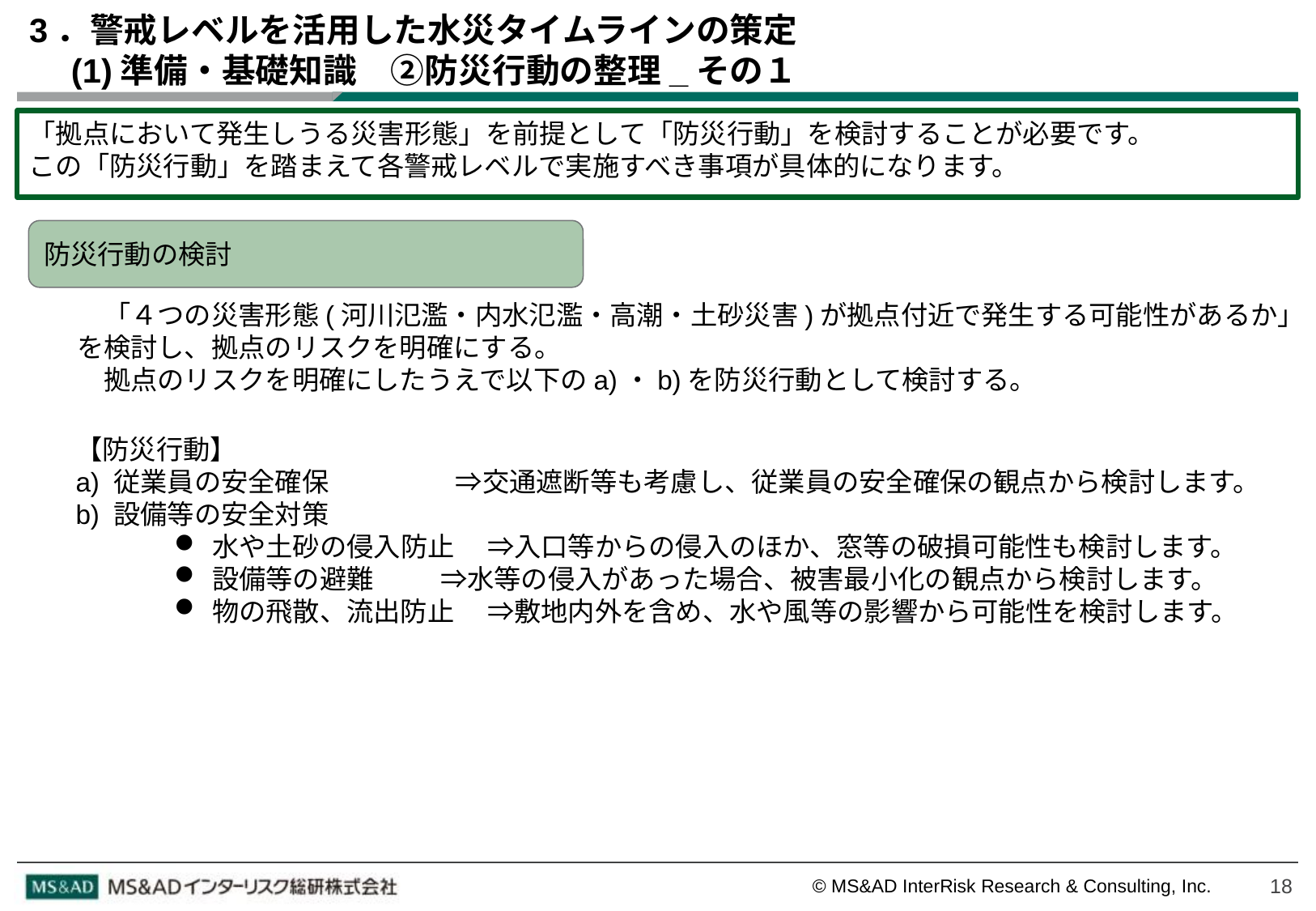

# 3．警戒レベルを活用した水災タイムラインの策定 　(1)準備・基礎知識　②防災行動の整理_その１
「拠点において発生しうる災害形態」を前提として「防災行動」を検討することが必要です。
この「防災行動」を踏まえて各警戒レベルで実施すべき事項が具体的になります。
防災行動の検討

　「４つの災害形態(河川氾濫・内水氾濫・高潮・土砂災害)が拠点付近で発生する可能性があるか」
を検討し、拠点のリスクを明確にする。
　拠点のリスクを明確にしたうえで以下のa)・b)を防災行動として検討する。
【防災行動】
a) 従業員の安全確保　　            ⇒交通遮断等も考慮し、従業員の安全確保の観点から検討します。
b) 設備等の安全対策
水や土砂の侵入防止　 ⇒入口等からの侵入のほか、窓等の破損可能性も検討します。
設備等の避難           ⇒水等の侵入があった場合、被害最小化の観点から検討します。
物の飛散、流出防止　 ⇒敷地内外を含め、水や風等の影響から可能性を検討します。

18